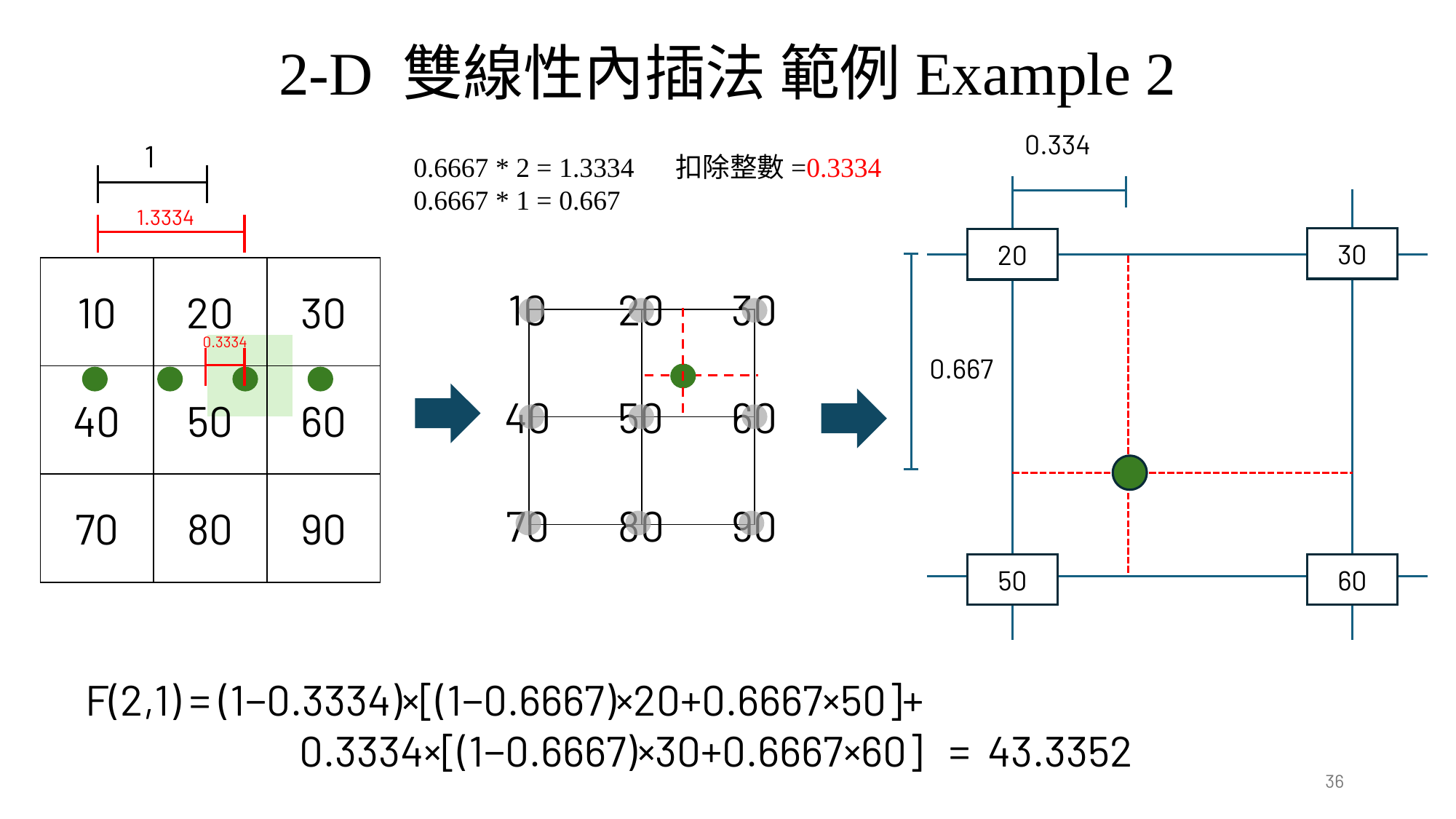

2-D 雙線性內插法 範例Example 2
0.334
1
0.6667 * 2 = 1.3334     扣除整數=0.3334
0.6667 * 1 = 0.667
1.3334
30
20
|  |  |  |  |
| --- | --- | --- | --- |
|  |  |  |  |
|  |  |  |  |
|  |  |  |  |
| 10 | 20 | 30 |
| --- | --- | --- |
| 40 | 50 | 60 |
| 70 | 80 | 90 |
| 10 | 20 | 30 |
| --- | --- | --- |
| 40 | 50 | 60 |
| 70 | 80 | 90 |

|  |  |
| --- | --- |
|  |  |
0.3334
0.667

50
60
F(2,1) = (1−0.3334)×[(1−0.6667)×20+0.6667×50]+
                         0.3334×[(1−0.6667)×30+0.6667×60]   =  43.3352
36